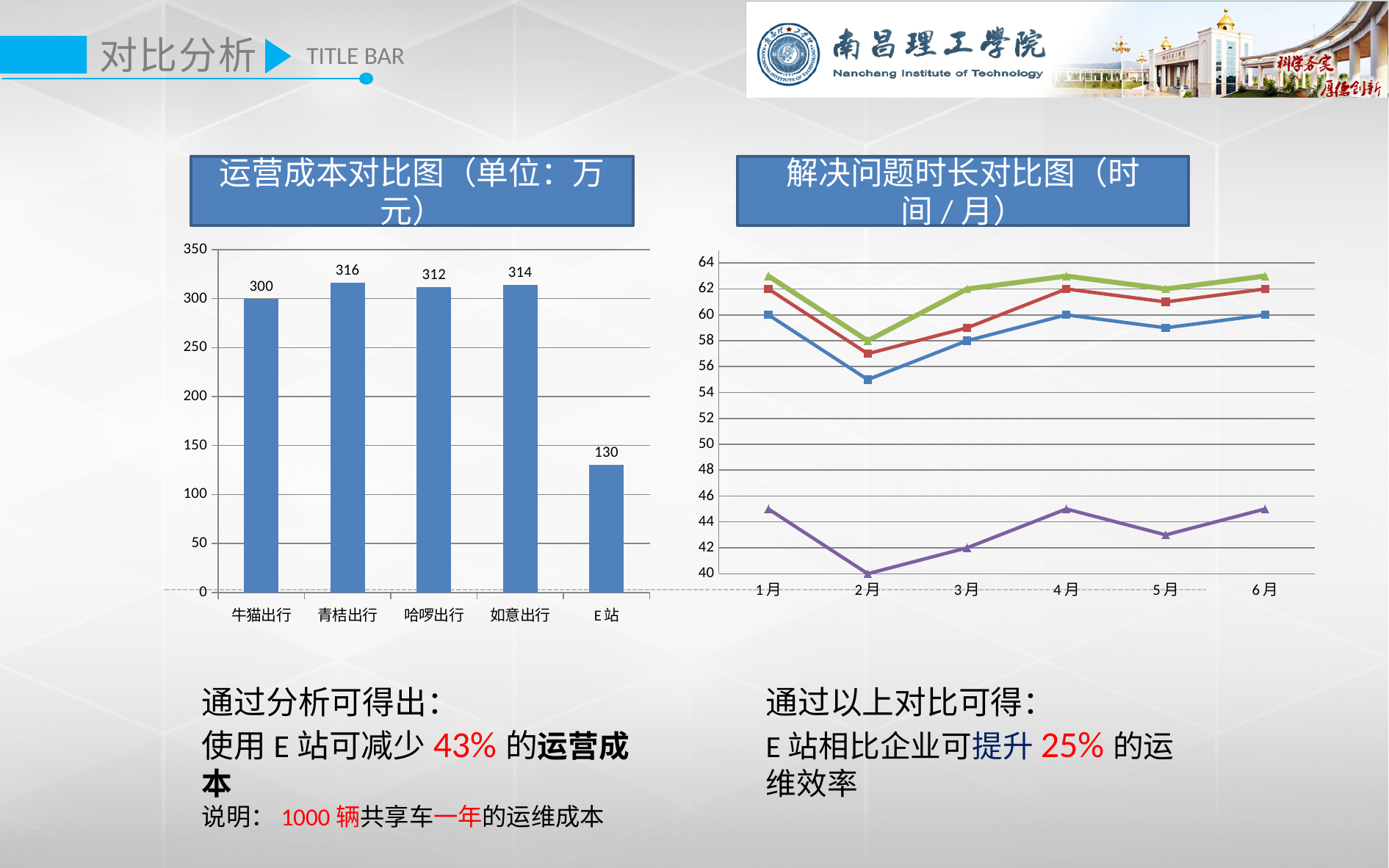

对比分析
TITLE BAR

运营成本对比图（单位：万元）
解决问题时长对比图（时间/月）

### Chart

| Category |  |
|---|---|
| 牛猫出行 | 300.0 |
| 青桔出行 | 316.0 |
| 哈啰出行 | 312.0 |
| 如意出行 | 314.0 |
| E站 | 130.0 |

### Chart

| Category | 牛猫出行 | 青桔出行 | 哈罗出行 | E站 |
|---|---|---|---|---|
| 1月 | 60.0 | 62.0 | 63.0 | 45.0 |
| 2月 | 55.0 | 57.0 | 58.0 | 40.0 |
| 3月 | 58.0 | 59.0 | 62.0 | 42.0 |
| 4月 | 60.0 | 62.0 | 63.0 | 45.0 |
| 5月 | 59.0 | 61.0 | 62.0 | 43.0 |
| 6月 | 60.0 | 62.0 | 63.0 | 45.0 |
通过分析可得出：
使用E站可减少43%的运营成本
说明：1000辆共享车一年的运维成本
通过以上对比可得：
E站相比企业可提升25%的运维效率